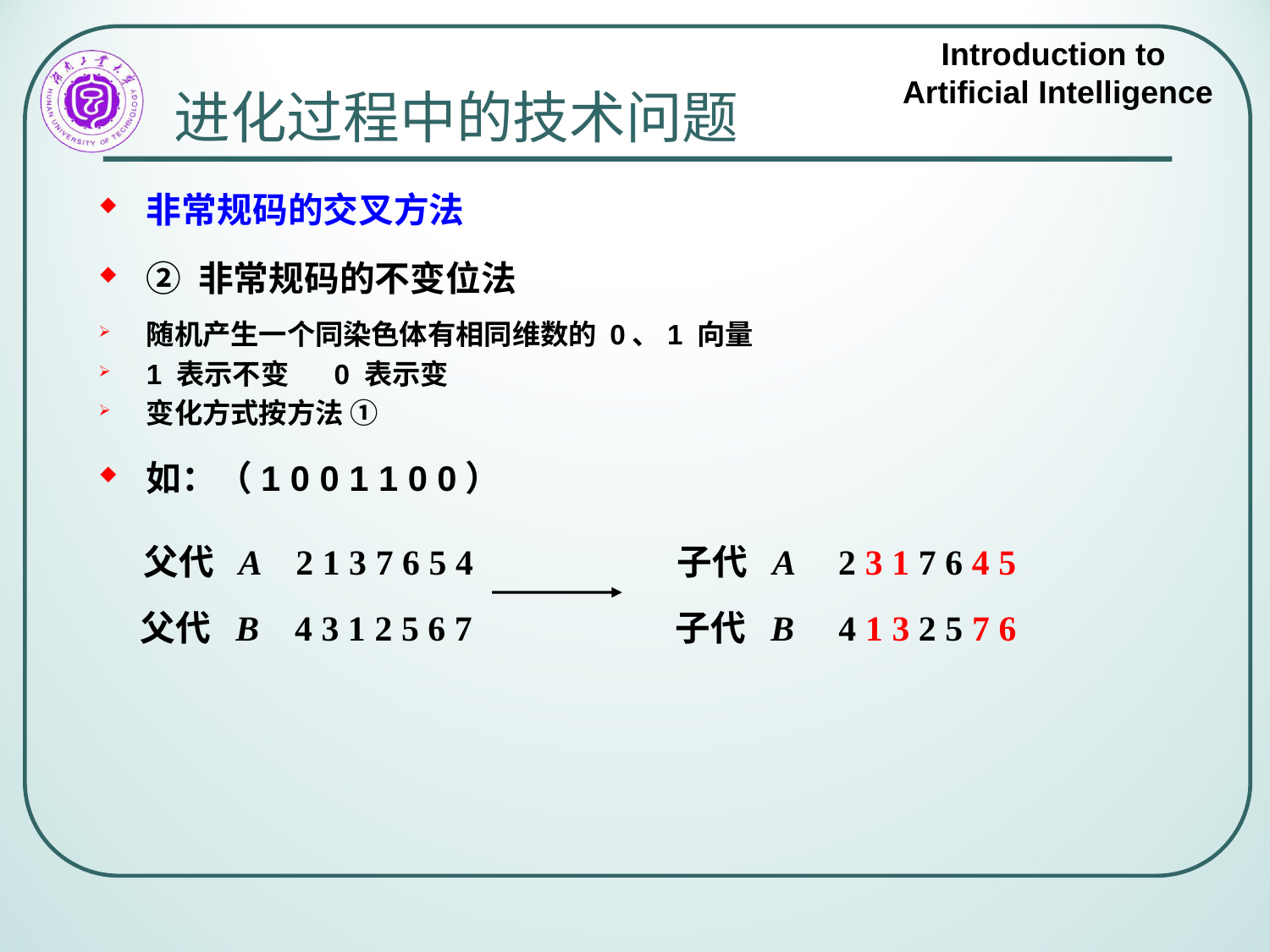

# 进化过程中的技术问题
非常规码的交叉方法

② 非常规码的不变位法

随机产生一个同染色体有相同维数的 0、1 向量
1 表示不变      0 表示变
变化方式按方法 ①

如：（1 0 0 1 1 0 0）

父代  A    2 1 3 7 6 5 4
子代  A     2 3 1 7 6 4 5

父代  B    4 3 1 2 5 6 7
子代  B     4 1 3 2 5 7 6